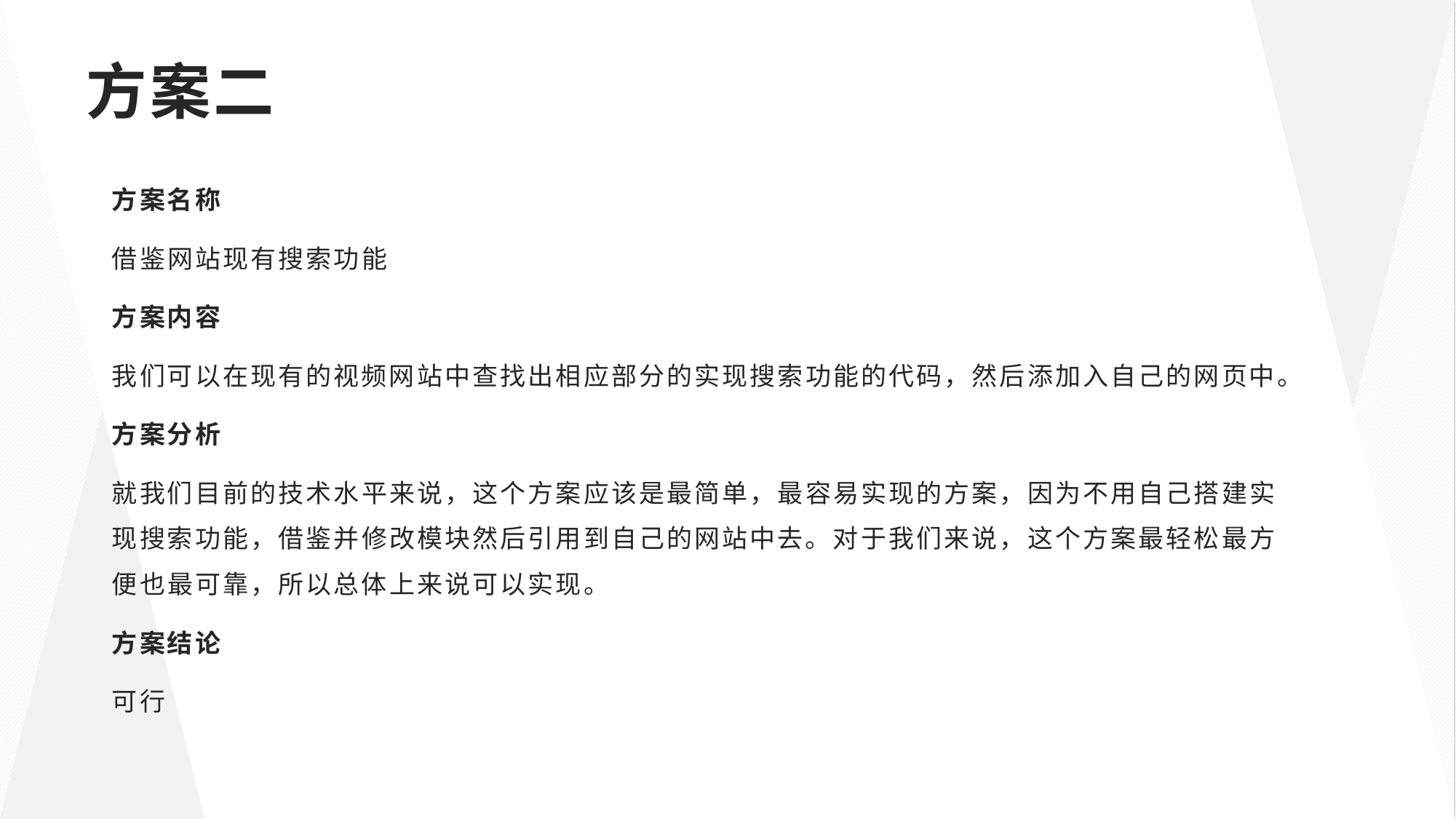

# 方案二
方案名称
借鉴网站现有搜索功能
方案内容
我们可以在现有的视频网站中查找出相应部分的实现搜索功能的代码，然后添加入自己的网页中。
方案分析
就我们目前的技术水平来说，这个方案应该是最简单，最容易实现的方案，因为不用自己搭建实现搜索功能，借鉴并修改模块然后引用到自己的网站中去。对于我们来说，这个方案最轻松最方便也最可靠，所以总体上来说可以实现。
方案结论
可行